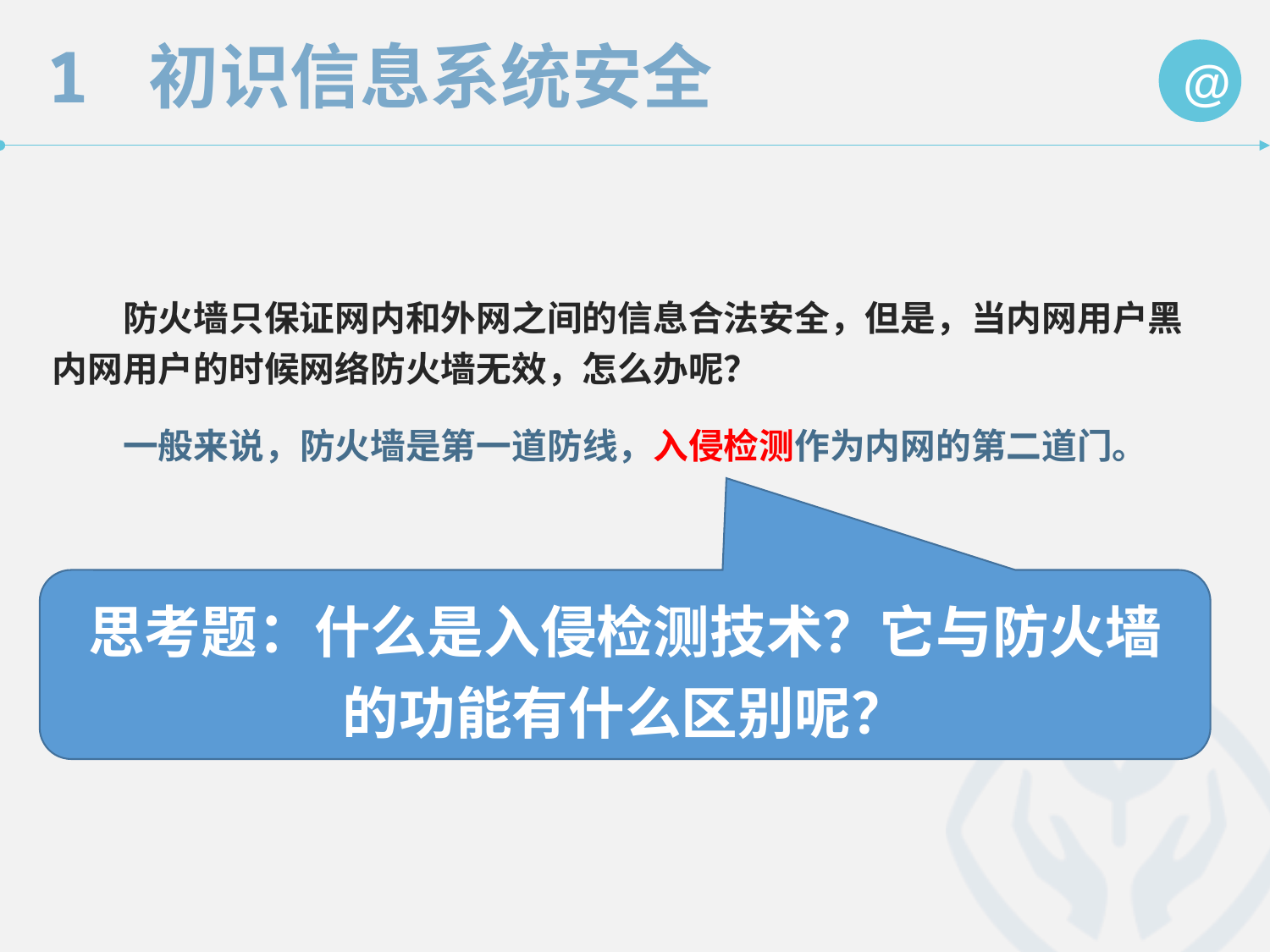

防火墙只保证网内和外网之间的信息合法安全，但是，当内网用户黑内网用户的时候网络防火墙无效，怎么办呢？
　　一般来说，防火墙是第一道防线，入侵检测作为内网的第二道门。
思考题：什么是入侵检测技术？它与防火墙的功能有什么区别呢？